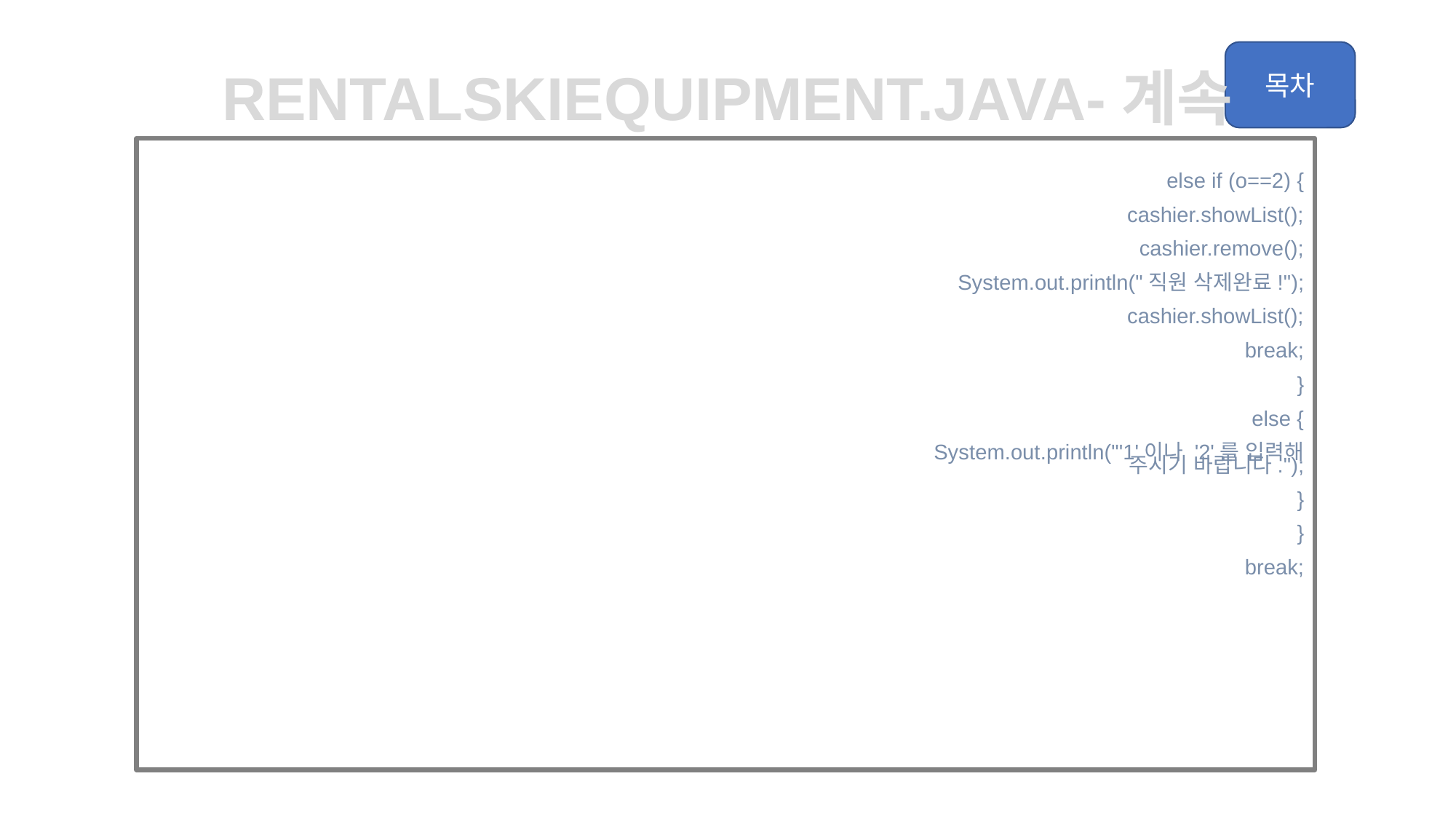

rentalskiequipment.java-계속

					else if (o==2) {
						cashier.showList();
						cashier.remove();
						System.out.println("직원 삭제완료!");
						cashier.showList();
						break;
					}
					else {
							System.out.println("'1'이나 '2'를 입력해 주시기 바랍니다.");
						}
				}
				break;